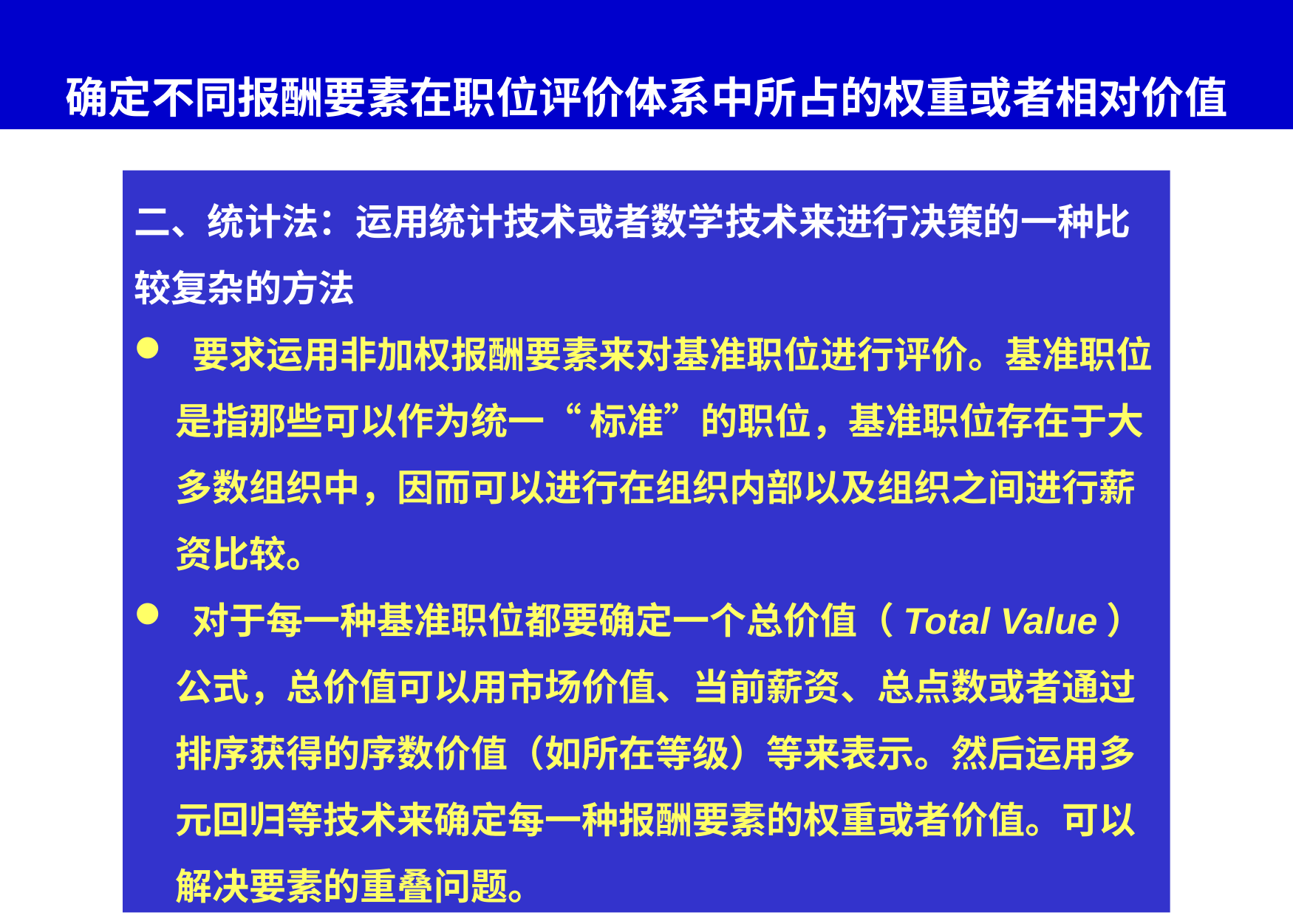

# 确定不同报酬要素在职位评价体系中所占的权重或者相对价值
二、统计法：运用统计技术或者数学技术来进行决策的一种比较复杂的方法
 要求运用非加权报酬要素来对基准职位进行评价。基准职位是指那些可以作为统一“ 标准”的职位，基准职位存在于大多数组织中，因而可以进行在组织内部以及组织之间进行薪资比较。
 对于每一种基准职位都要确定一个总价值（Total Value）公式，总价值可以用市场价值、当前薪资、总点数或者通过排序获得的序数价值（如所在等级）等来表示。然后运用多元回归等技术来确定每一种报酬要素的权重或者价值。可以解决要素的重叠问题。